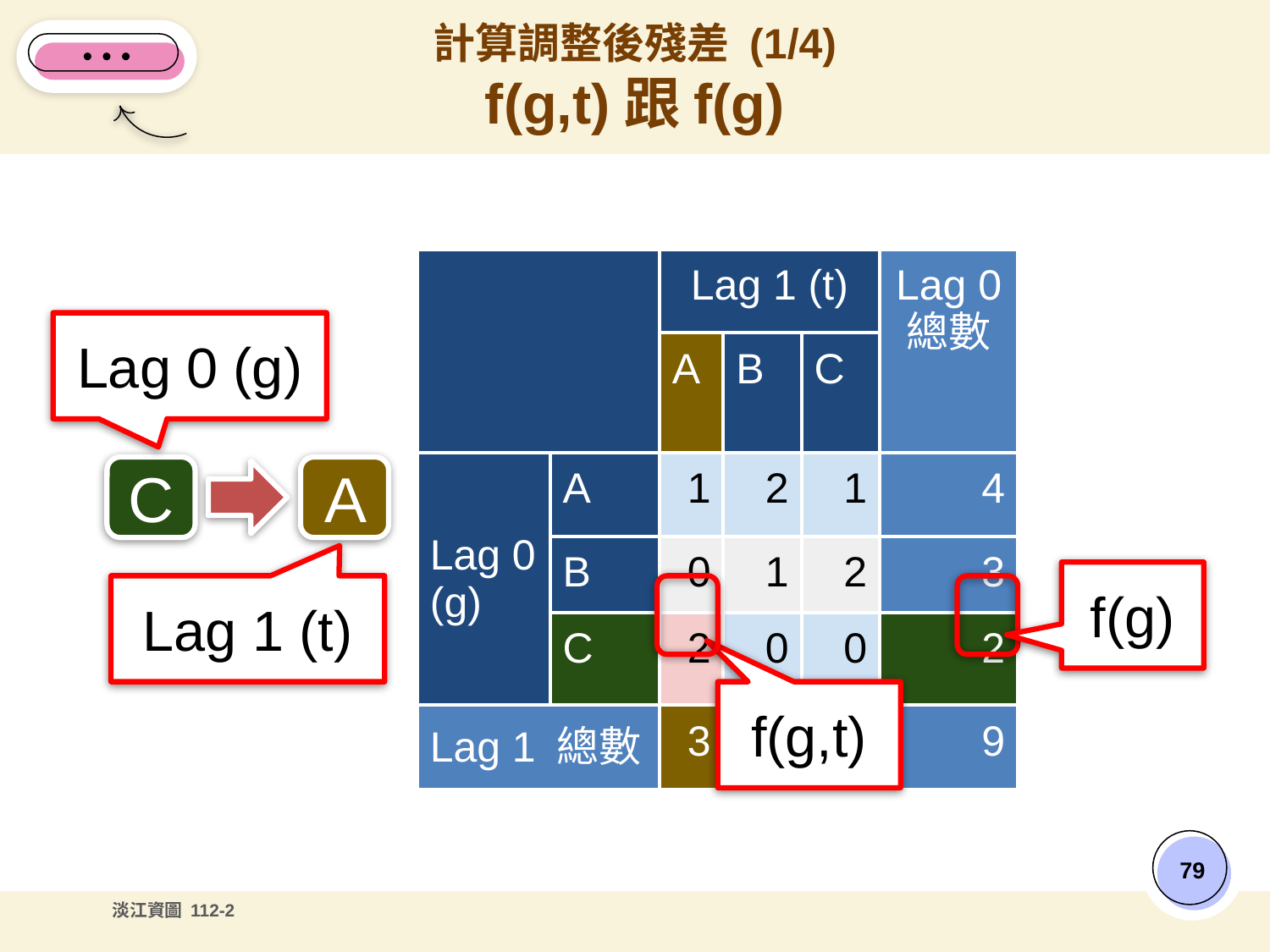

# 計算調整後殘差 (1/4)
f(g,t)跟f(g)

|  |  | Lag 1 (t) |  |  | Lag 0 總數 |
| --- | --- | --- | --- | --- | --- |
|  |  | A | B | C |  |
| Lag 0 (g) | A | 1 | 2 | 1 | 4 |
|  | B | 0 | 1 | 2 | 3 |
|  | C | 2 | 0 | 0 | 2 |
| Lag 1 總數 |  | 3 | 3 | 3 | 9 |
Lag 0 (g)
C
A

f(g)
Lag 1 (t)

f(g,t)
79